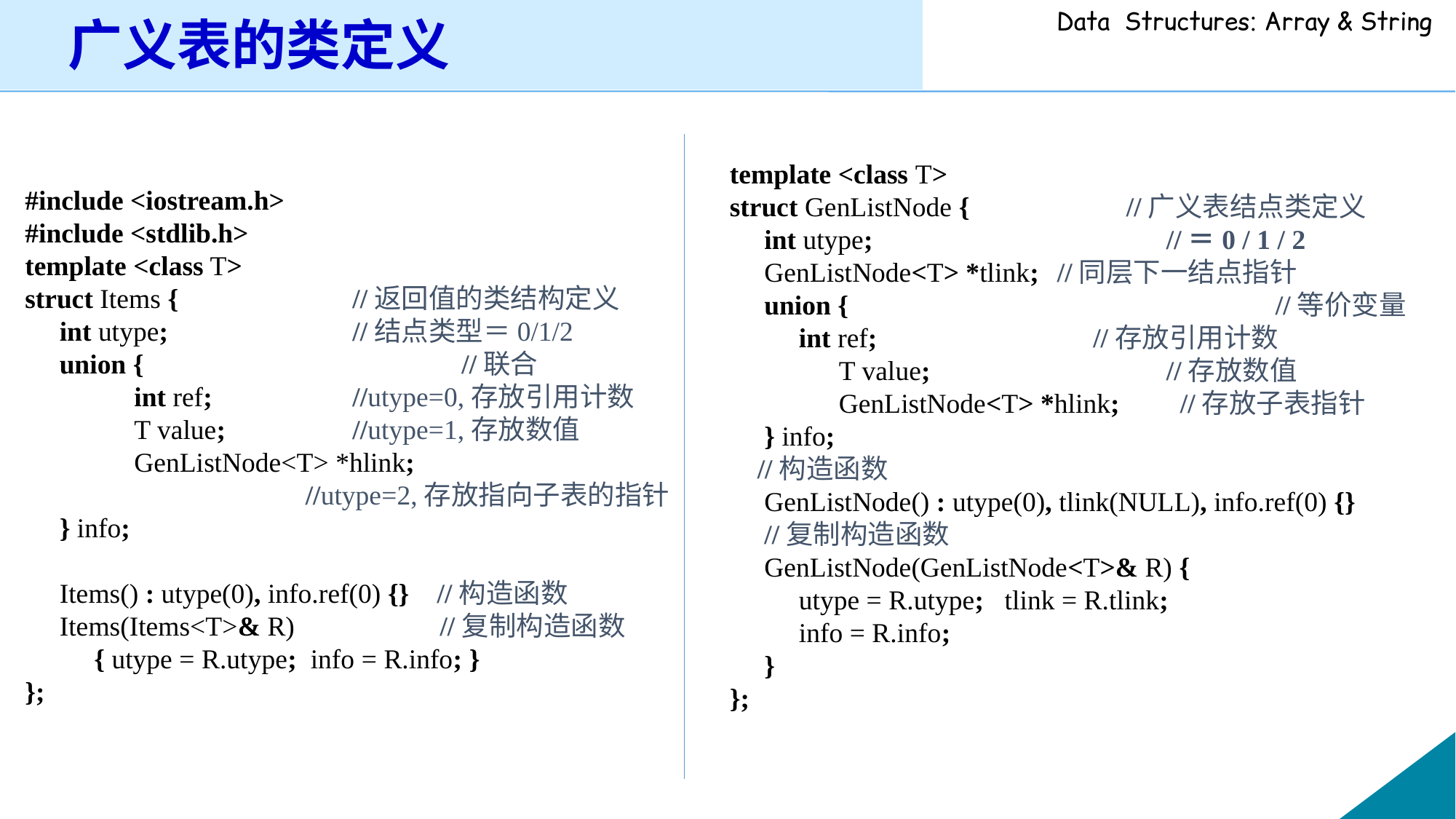

广义表的类定义
template <class T>
struct GenListNode {	          //广义表结点类定义
     int utype;			//＝0 / 1 / 2
     GenListNode<T> *tlink;	//同层下一结点指针
     union {				//等价变量
          int ref;	                     //存放引用计数
	T value;			//存放数值
	GenListNode<T> *hlink;	  //存放子表指针
     } info;
    //构造函数
     GenListNode() : utype(0), tlink(NULL), info.ref(0) {}
     //复制构造函数
     GenListNode(GenListNode<T>& R) {
          utype = R.utype;   tlink = R.tlink;
          info = R.info;
     }
};
#include <iostream.h>
#include <stdlib.h>
template <class T>
struct Items {		//返回值的类结构定义
     int utype;		//结点类型＝0/1/2
     union {			//联合
	int ref;		//utype=0,存放引用计数
	T value;		//utype=1,存放数值
	GenListNode<T> *hlink;
 		         //utype=2,存放指向子表的指针
     } info;

     Items() : utype(0), info.ref(0) {}    //构造函数
     Items(Items<T>& R)                     //复制构造函数
          { utype = R.utype;  info = R.info; }
};